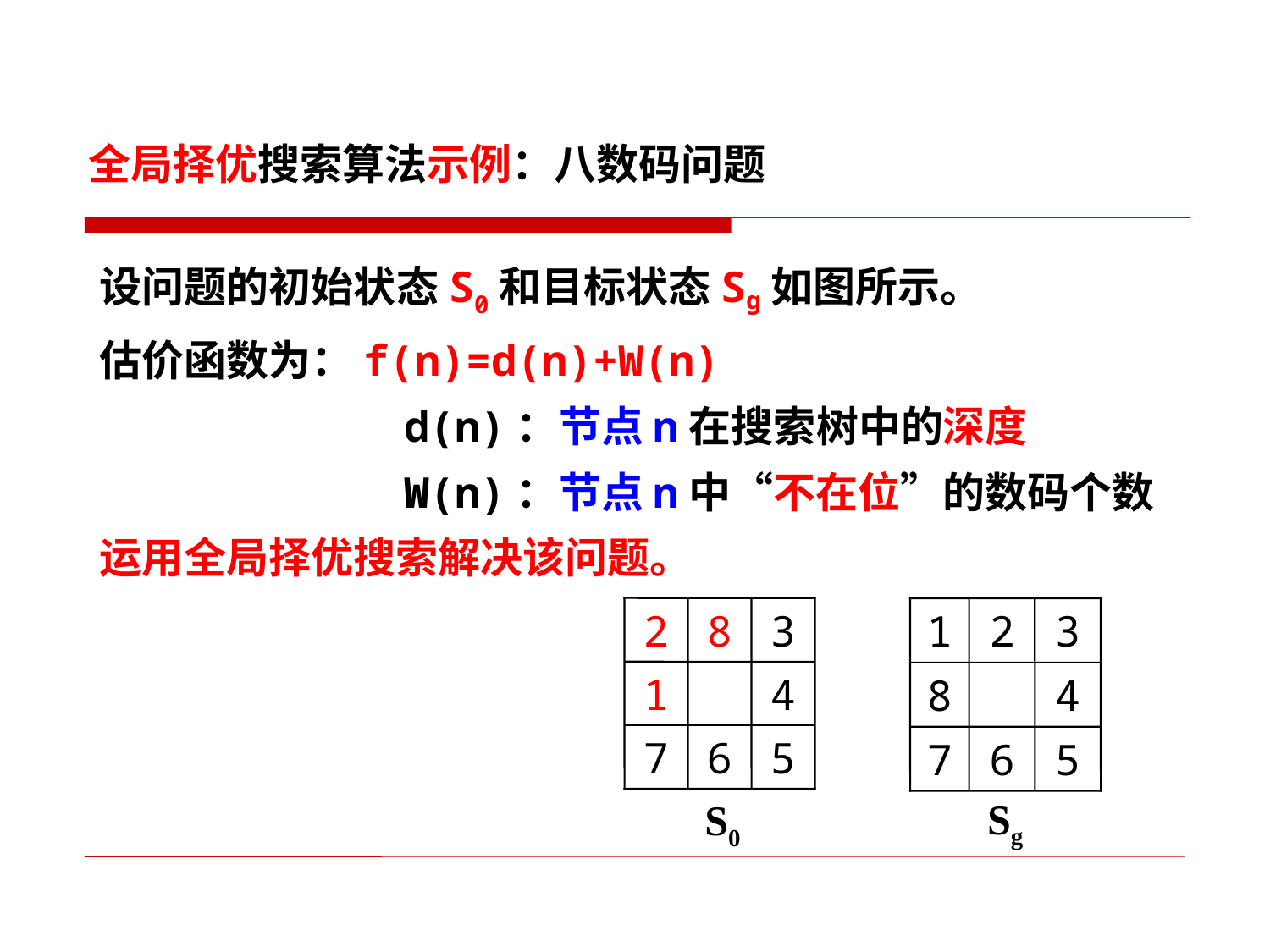

全局择优搜索算法示例：八数码问题
设问题的初始状态S0和目标状态Sg如图所示。
估价函数为：f(n)=d(n)+W(n)
            d(n)：节点n在搜索树中的深度
            W(n)：节点n中“不在位”的数码个数
运用全局择优搜索解决该问题。
2

8

3

1

4
7

6
5

S0
1

2

3

8

4
7

6
5

Sg